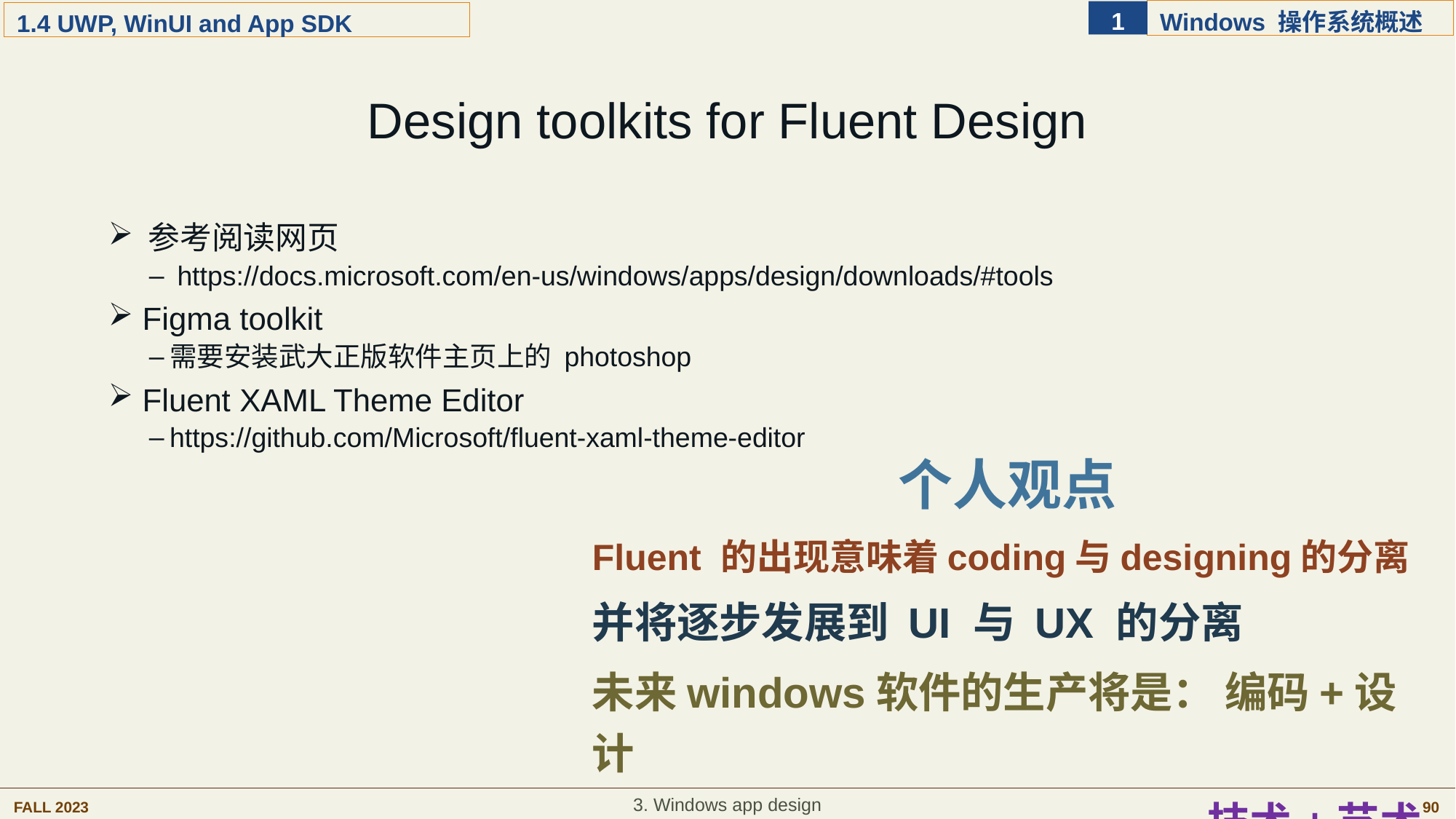

Design toolkits for Fluent Design
 参考阅读网页
 https://docs.microsoft.com/en-us/windows/apps/design/downloads/#tools
 Figma toolkit
需要安装武大正版软件主页上的 photoshop
 Fluent XAML Theme Editor
https://github.com/Microsoft/fluent-xaml-theme-editor
个人观点
Fluent 的出现意味着coding与designing的分离
并将逐步发展到 UI 与 UX 的分离
未来windows软件的生产将是： 编码+设计
技术+艺术
3. Windows app design